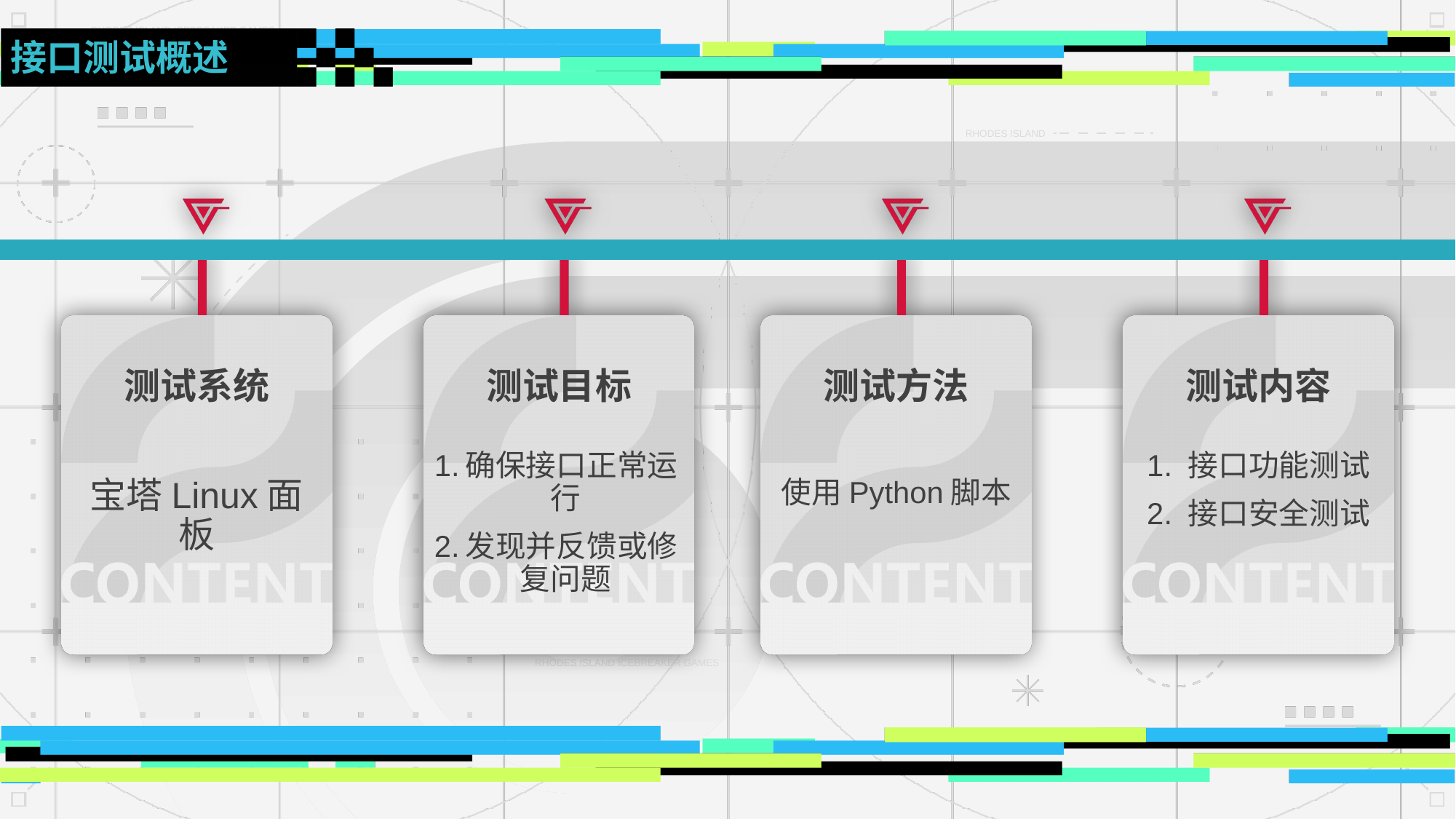

接口测试概述
测试系统

宝塔Linux面板

测试目标

确保接口正常运行
发现并反馈或修复问题
测试方法

使用Python脚本
测试内容

1. 接口功能测试
2. 接口安全测试